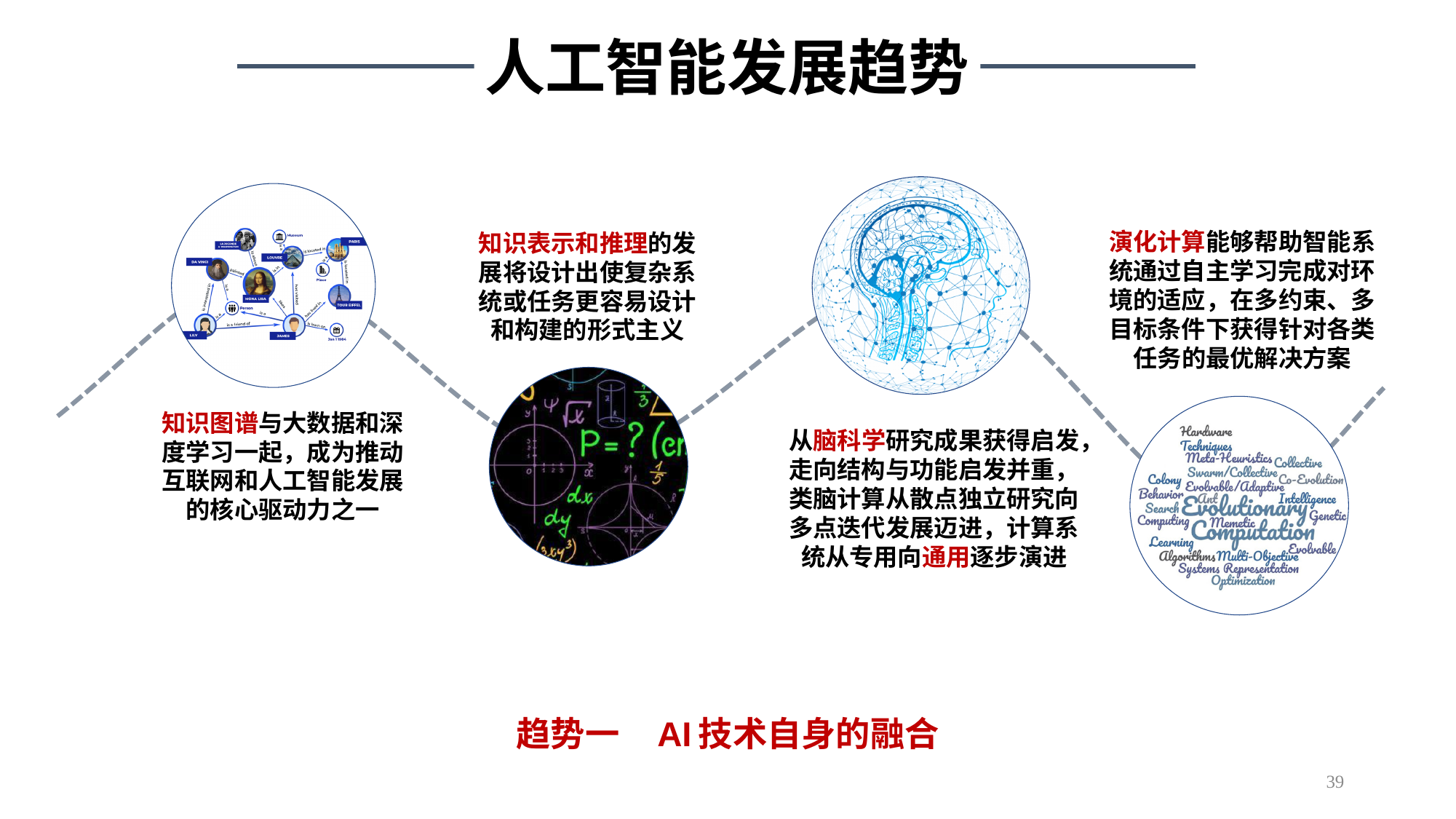

人工智能发展趋势

演化计算能够帮助智能系统通过自主学习完成对环境的适应，在多约束、多目标条件下获得针对各类任务的最优解决方案
知识表示和推理的发展将设计出使复杂系统或任务更容易设计和构建的形式主义

知识图谱与大数据和深度学习一起，成为推动互联网和人工智能发展的核心驱动力之一
从脑科学研究成果获得启发，走向结构与功能启发并重，类脑计算从散点独立研究向多点迭代发展迈进，计算系统从专用向通用逐步演进
趋势一    AI技术自身的融合
39